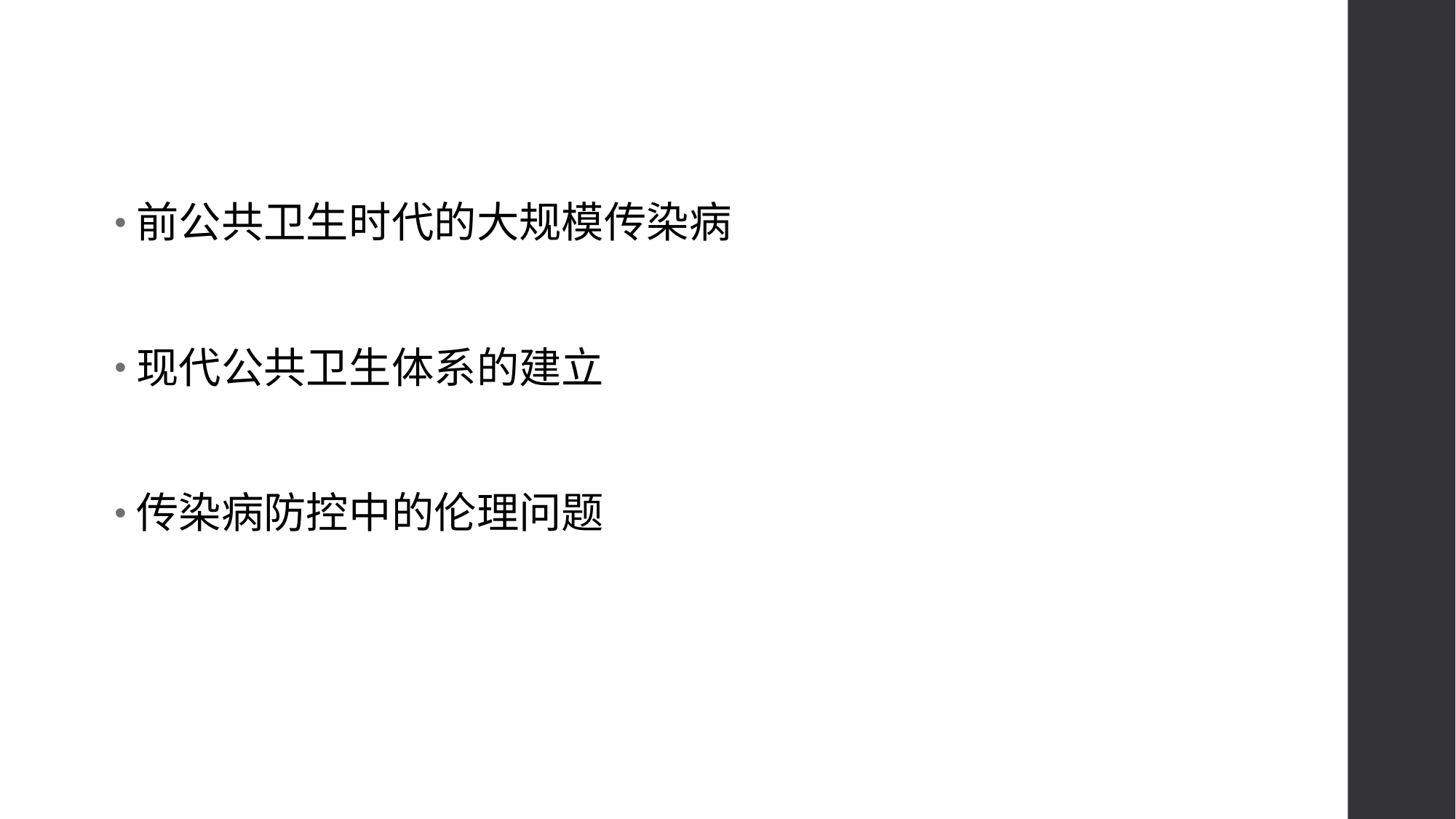

前公共卫生时代的大规模传染病

现代公共卫生体系的建立

传染病防控中的伦理问题